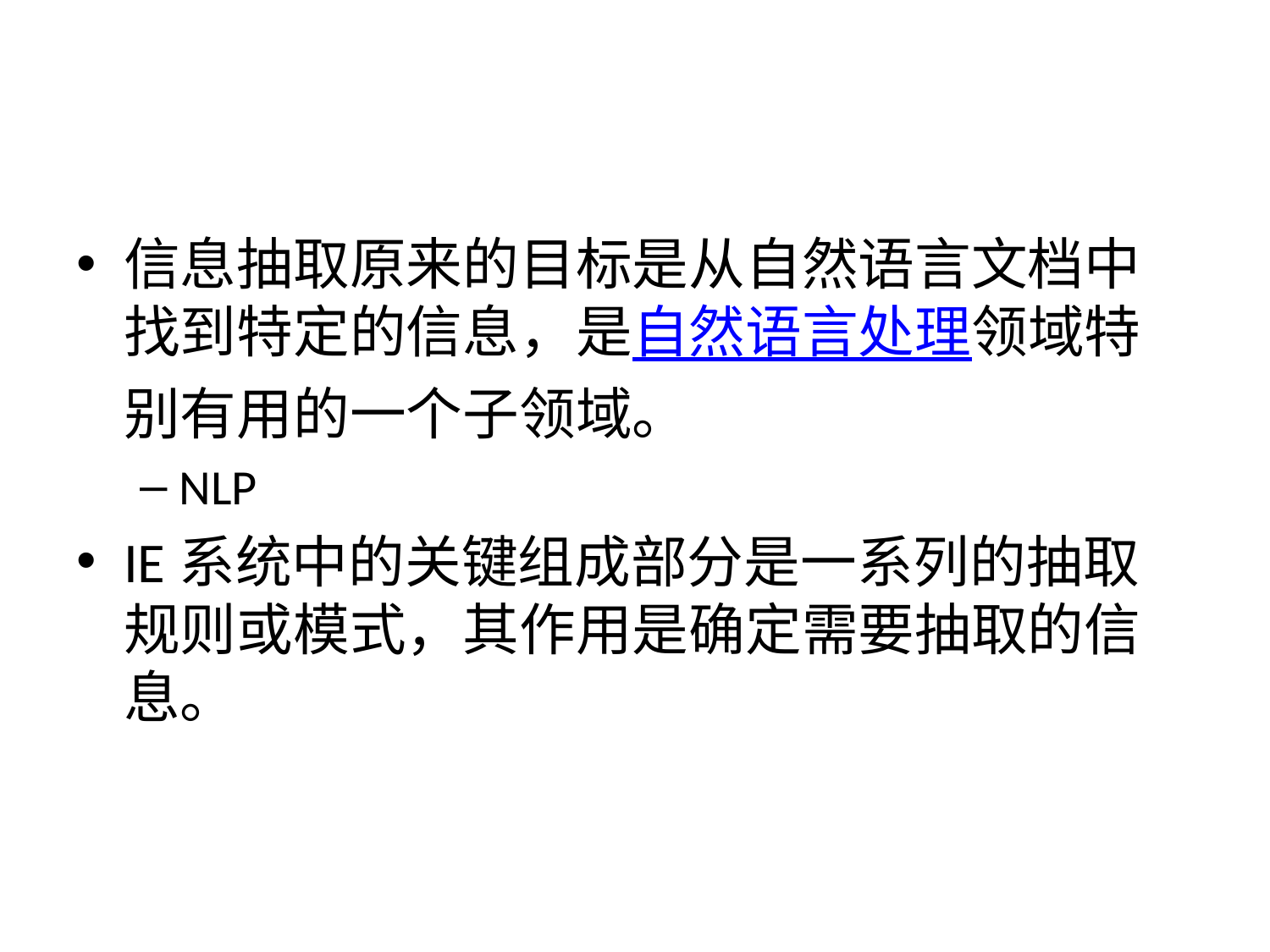

#
信息抽取原来的目标是从自然语言文档中找到特定的信息，是自然语言处理领域特别有用的一个子领域。
NLP
IE系统中的关键组成部分是一系列的抽取规则或模式，其作用是确定需要抽取的信息。